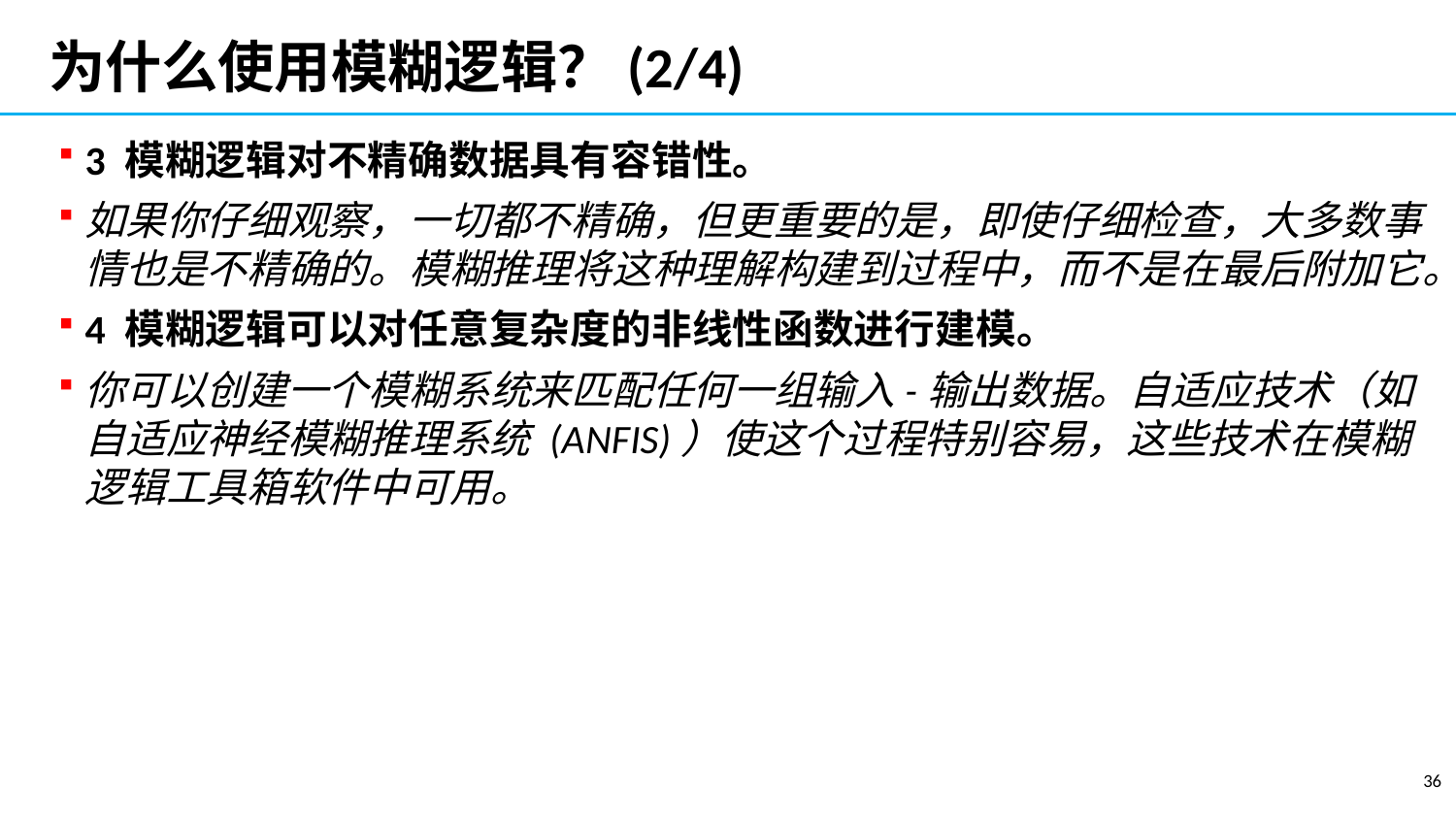

# 为什么使用模糊逻辑？(2/4)

3 模糊逻辑对不精确数据具有容错性。
如果你仔细观察，一切都不精确，但更重要的是，即使仔细检查，大多数事情也是不精确的。模糊推理将这种理解构建到过程中，而不是在最后附加它。
4 模糊逻辑可以对任意复杂度的非线性函数进行建模。
你可以创建一个模糊系统来匹配任何一组输入-输出数据。自适应技术（如自适应神经模糊推理系统 (ANFIS)）使这个过程特别容易，这些技术在模糊逻辑工具箱软件中可用。
36